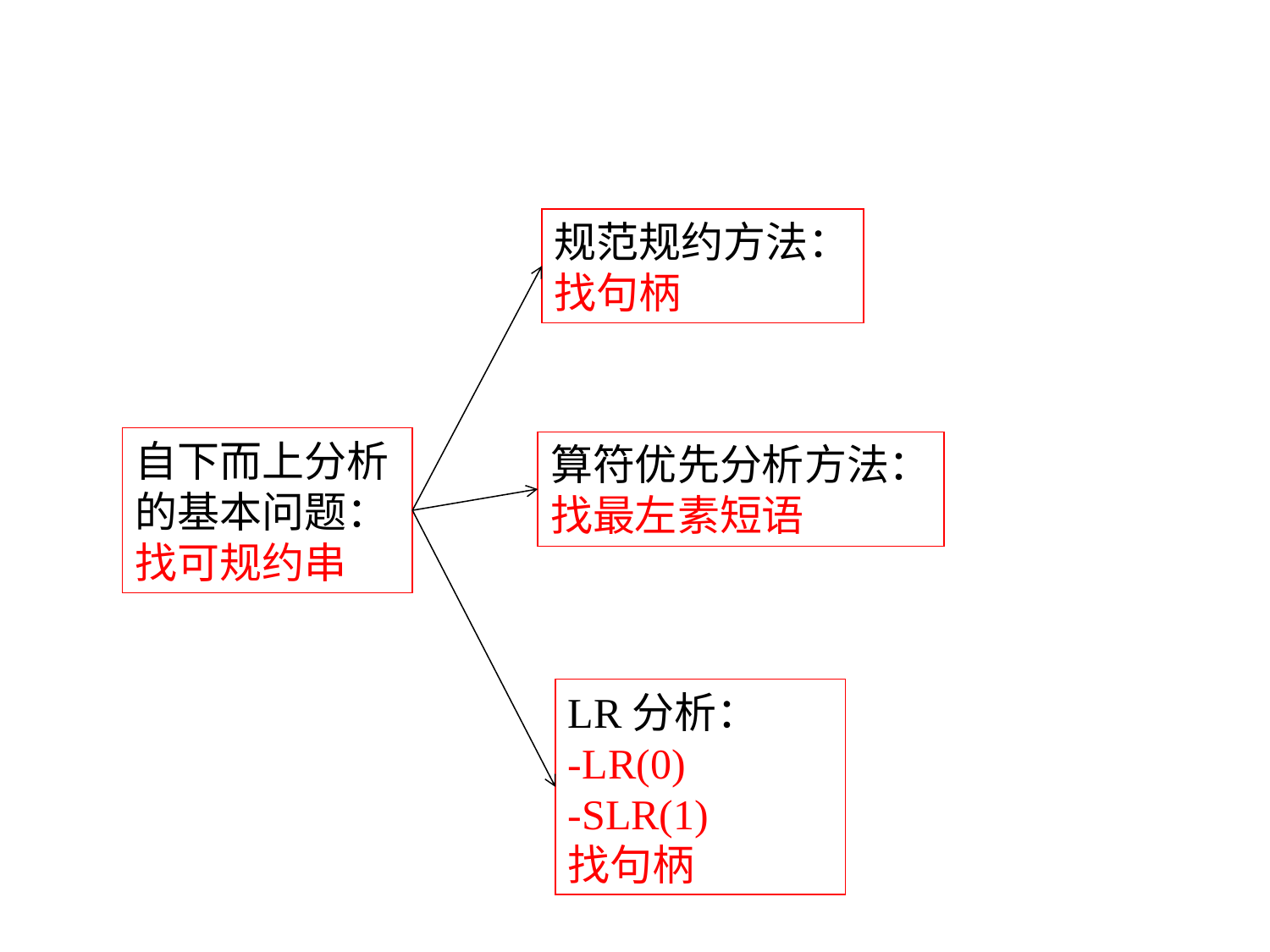

规范规约方法：
找句柄
自下而上分析的基本问题：
找可规约串
算符优先分析方法：
找最左素短语
LR分析：
-LR(0)
-SLR(1)
找句柄